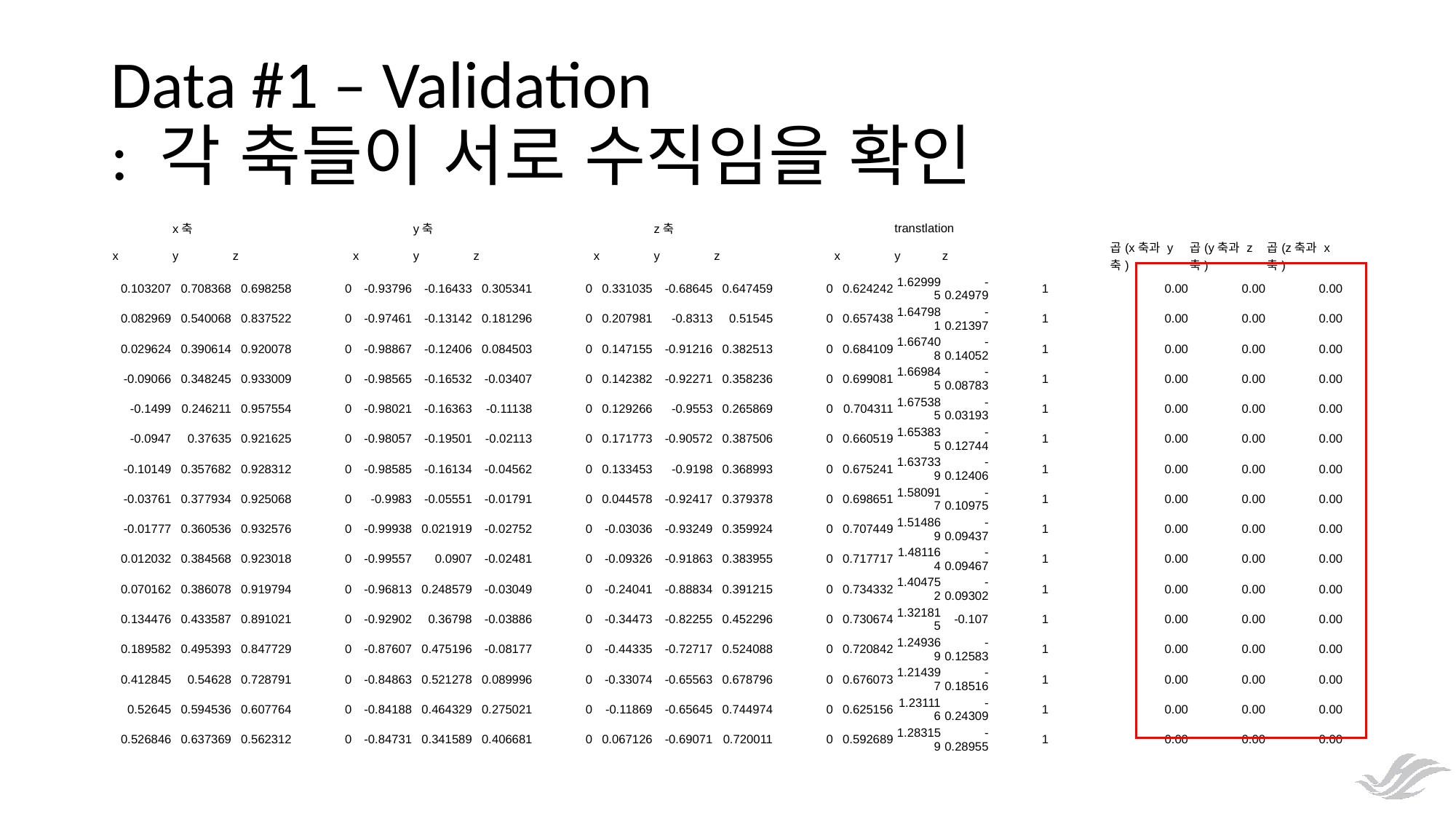

# Data #1 – Validation : 각 축들이 서로 수직임을 확인
|  | x축 |  |  |  | y축 |  |  |  | z축 |  |  |  | transtlation |  |  |  |  |  |  |
| --- | --- | --- | --- | --- | --- | --- | --- | --- | --- | --- | --- | --- | --- | --- | --- | --- | --- | --- | --- |
| x | y | z |  | x | y | z |  | x | y | z |  | x | y | z |  |  | 곱(x축과 y축) | 곱(y축과 z축) | 곱(z축과 x축) |
| 0.103207 | 0.708368 | 0.698258 | 0 | -0.93796 | -0.16433 | 0.305341 | 0 | 0.331035 | -0.68645 | 0.647459 | 0 | 0.624242 | 1.629995 | -0.24979 | 1 |  | 0.00 | 0.00 | 0.00 |
| 0.082969 | 0.540068 | 0.837522 | 0 | -0.97461 | -0.13142 | 0.181296 | 0 | 0.207981 | -0.8313 | 0.51545 | 0 | 0.657438 | 1.647981 | -0.21397 | 1 |  | 0.00 | 0.00 | 0.00 |
| 0.029624 | 0.390614 | 0.920078 | 0 | -0.98867 | -0.12406 | 0.084503 | 0 | 0.147155 | -0.91216 | 0.382513 | 0 | 0.684109 | 1.667408 | -0.14052 | 1 |  | 0.00 | 0.00 | 0.00 |
| -0.09066 | 0.348245 | 0.933009 | 0 | -0.98565 | -0.16532 | -0.03407 | 0 | 0.142382 | -0.92271 | 0.358236 | 0 | 0.699081 | 1.669845 | -0.08783 | 1 |  | 0.00 | 0.00 | 0.00 |
| -0.1499 | 0.246211 | 0.957554 | 0 | -0.98021 | -0.16363 | -0.11138 | 0 | 0.129266 | -0.9553 | 0.265869 | 0 | 0.704311 | 1.675385 | -0.03193 | 1 |  | 0.00 | 0.00 | 0.00 |
| -0.0947 | 0.37635 | 0.921625 | 0 | -0.98057 | -0.19501 | -0.02113 | 0 | 0.171773 | -0.90572 | 0.387506 | 0 | 0.660519 | 1.653835 | -0.12744 | 1 |  | 0.00 | 0.00 | 0.00 |
| -0.10149 | 0.357682 | 0.928312 | 0 | -0.98585 | -0.16134 | -0.04562 | 0 | 0.133453 | -0.9198 | 0.368993 | 0 | 0.675241 | 1.637339 | -0.12406 | 1 |  | 0.00 | 0.00 | 0.00 |
| -0.03761 | 0.377934 | 0.925068 | 0 | -0.9983 | -0.05551 | -0.01791 | 0 | 0.044578 | -0.92417 | 0.379378 | 0 | 0.698651 | 1.580917 | -0.10975 | 1 |  | 0.00 | 0.00 | 0.00 |
| -0.01777 | 0.360536 | 0.932576 | 0 | -0.99938 | 0.021919 | -0.02752 | 0 | -0.03036 | -0.93249 | 0.359924 | 0 | 0.707449 | 1.514869 | -0.09437 | 1 |  | 0.00 | 0.00 | 0.00 |
| 0.012032 | 0.384568 | 0.923018 | 0 | -0.99557 | 0.0907 | -0.02481 | 0 | -0.09326 | -0.91863 | 0.383955 | 0 | 0.717717 | 1.481164 | -0.09467 | 1 |  | 0.00 | 0.00 | 0.00 |
| 0.070162 | 0.386078 | 0.919794 | 0 | -0.96813 | 0.248579 | -0.03049 | 0 | -0.24041 | -0.88834 | 0.391215 | 0 | 0.734332 | 1.404752 | -0.09302 | 1 |  | 0.00 | 0.00 | 0.00 |
| 0.134476 | 0.433587 | 0.891021 | 0 | -0.92902 | 0.36798 | -0.03886 | 0 | -0.34473 | -0.82255 | 0.452296 | 0 | 0.730674 | 1.321815 | -0.107 | 1 |  | 0.00 | 0.00 | 0.00 |
| 0.189582 | 0.495393 | 0.847729 | 0 | -0.87607 | 0.475196 | -0.08177 | 0 | -0.44335 | -0.72717 | 0.524088 | 0 | 0.720842 | 1.249369 | -0.12583 | 1 |  | 0.00 | 0.00 | 0.00 |
| 0.412845 | 0.54628 | 0.728791 | 0 | -0.84863 | 0.521278 | 0.089996 | 0 | -0.33074 | -0.65563 | 0.678796 | 0 | 0.676073 | 1.214397 | -0.18516 | 1 |  | 0.00 | 0.00 | 0.00 |
| 0.52645 | 0.594536 | 0.607764 | 0 | -0.84188 | 0.464329 | 0.275021 | 0 | -0.11869 | -0.65645 | 0.744974 | 0 | 0.625156 | 1.231116 | -0.24309 | 1 |  | 0.00 | 0.00 | 0.00 |
| 0.526846 | 0.637369 | 0.562312 | 0 | -0.84731 | 0.341589 | 0.406681 | 0 | 0.067126 | -0.69071 | 0.720011 | 0 | 0.592689 | 1.283159 | -0.28955 | 1 |  | 0.00 | 0.00 | 0.00 |